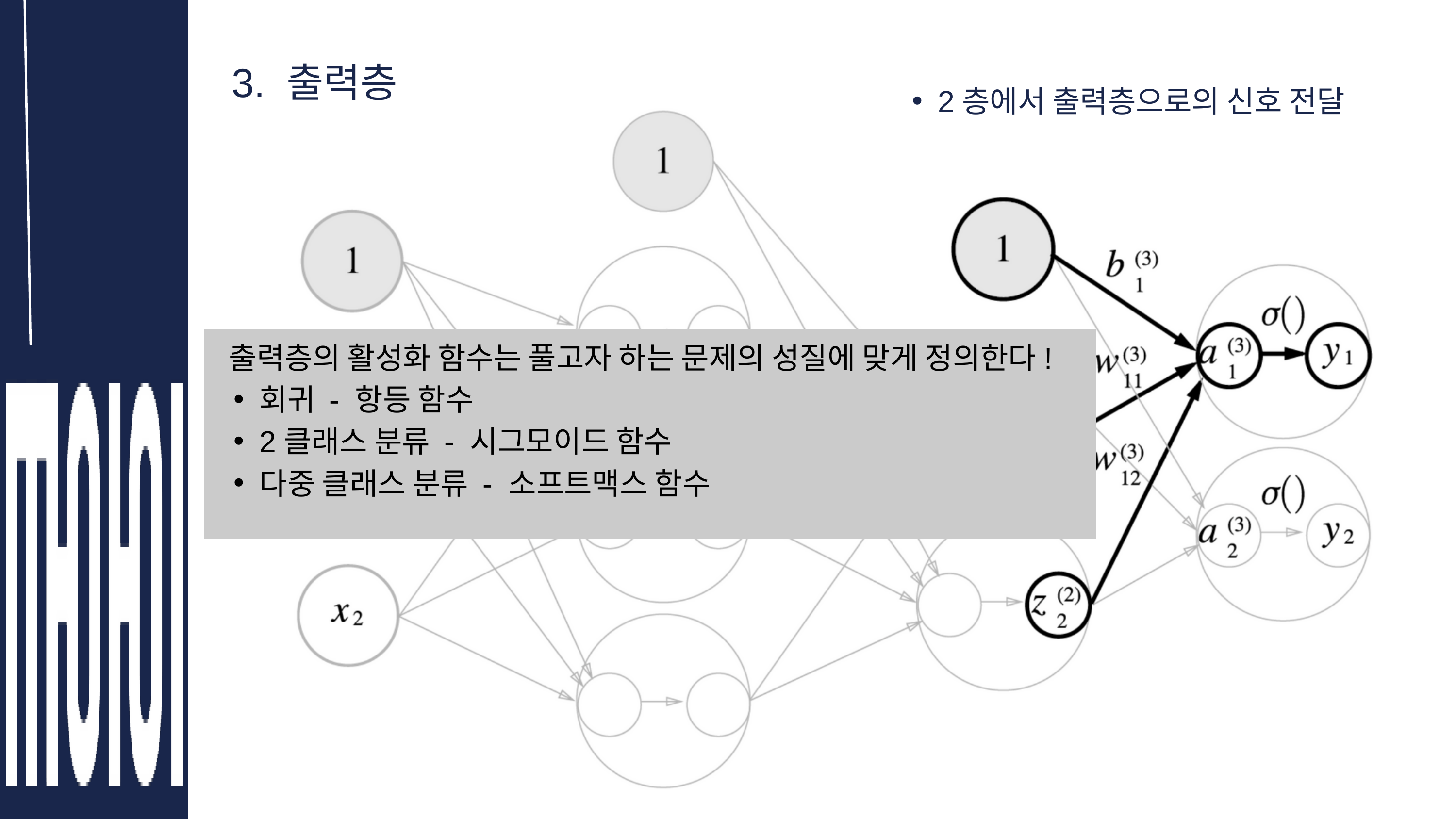

3. 출력층
2층에서 출력층으로의 신호 전달

  출력층의 활성화 함수는 풀고자 하는 문제의 성질에 맞게 정의한다!
회귀 - 항등 함수
2클래스 분류 - 시그모이드 함수
다중 클래스 분류 - 소프트맥스 함수